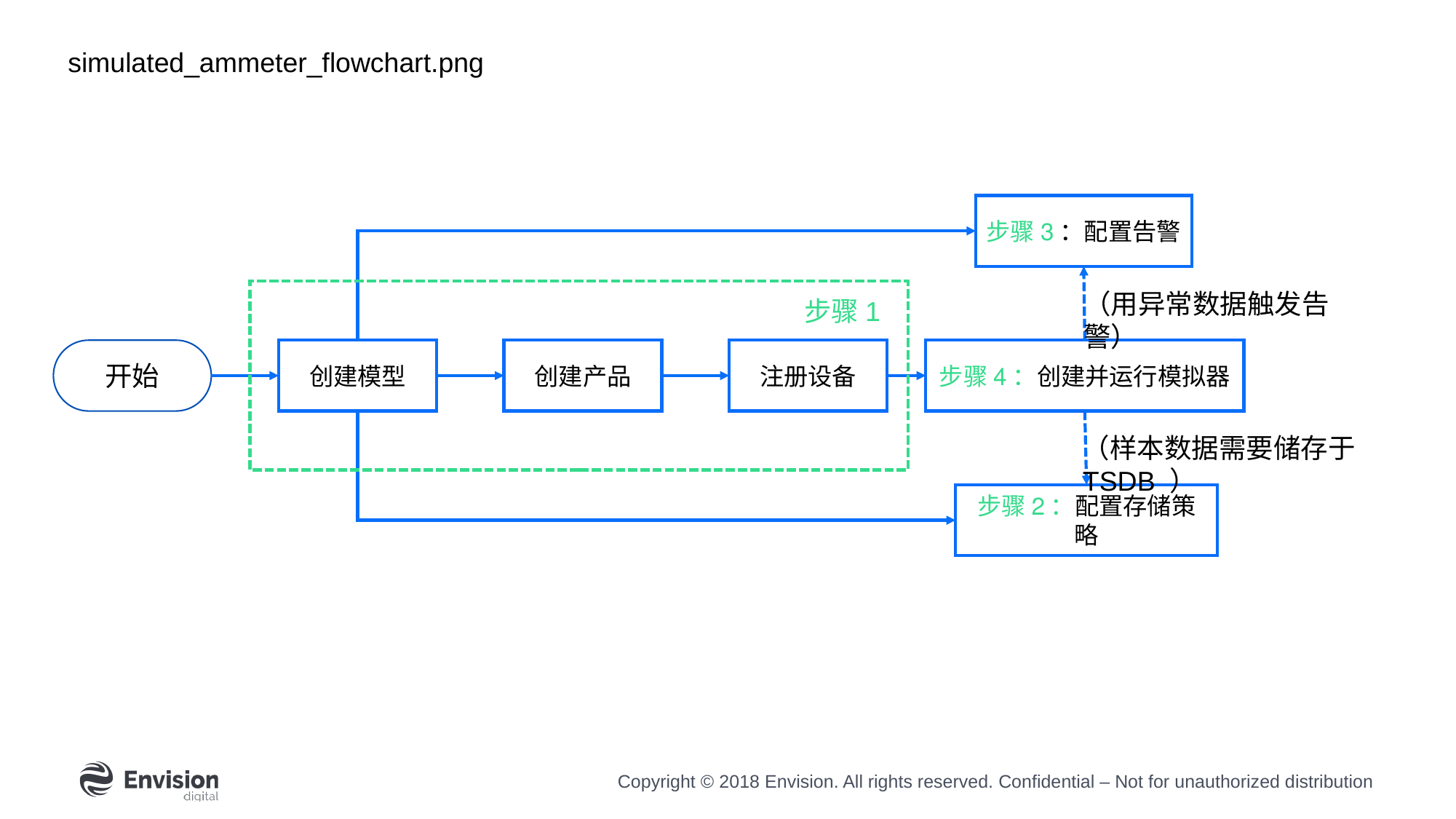

simulated_ammeter_flowchart.png
步骤3：配置告警

（用异常数据触发告警）
步骤1
创建模型
创建产品
开始
注册设备
步骤4：创建并运行模拟器
（样本数据需要储存于TSDB ）
步骤2：配置存储策略